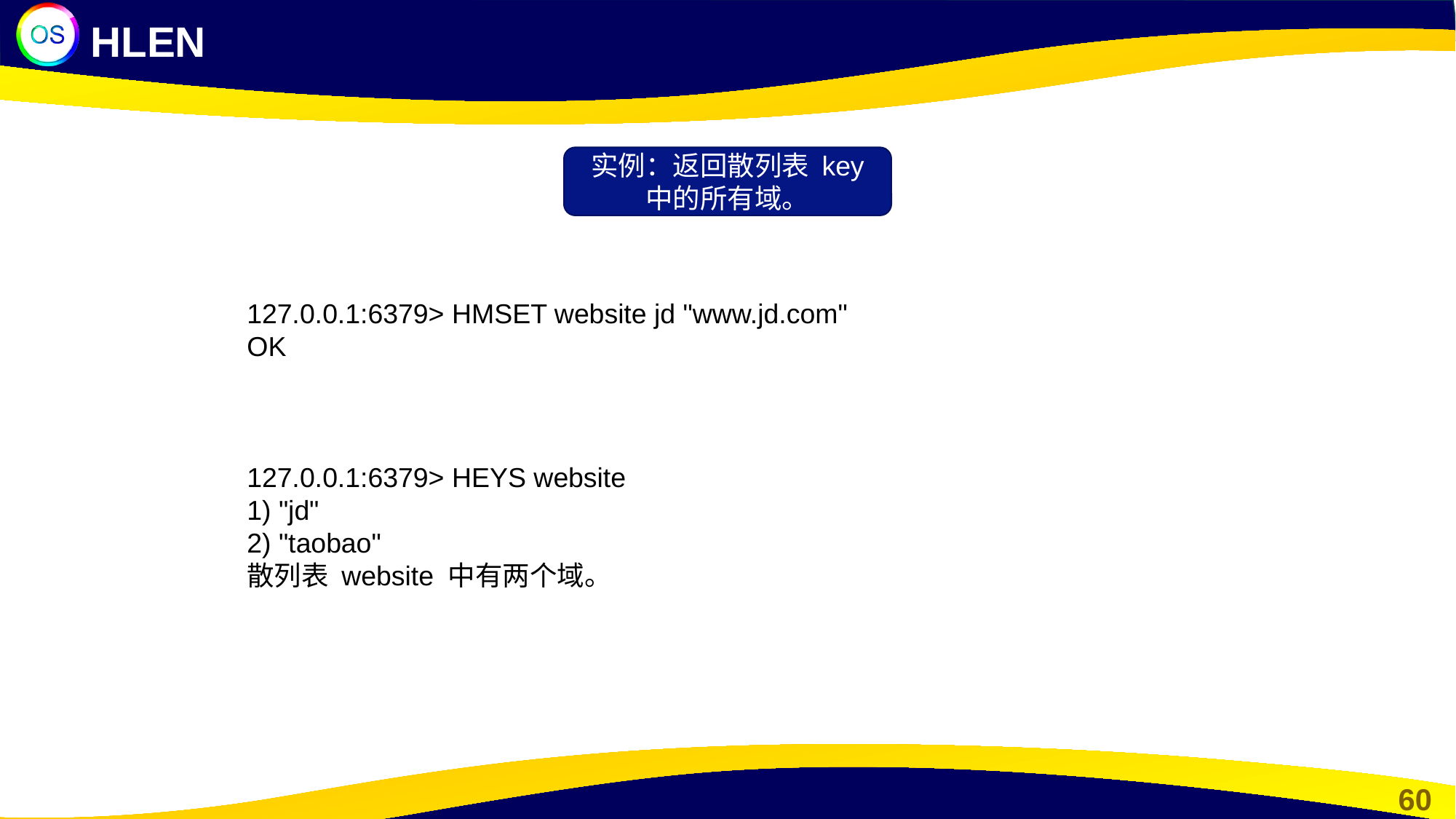

HLEN
实例：返回散列表 key 中的所有域。
127.0.0.1:6379> HMSET website jd "www.jd.com"
OK

127.0.0.1:6379> HEYS website
1) "jd"
2) "taobao"
散列表 website 中有两个域。